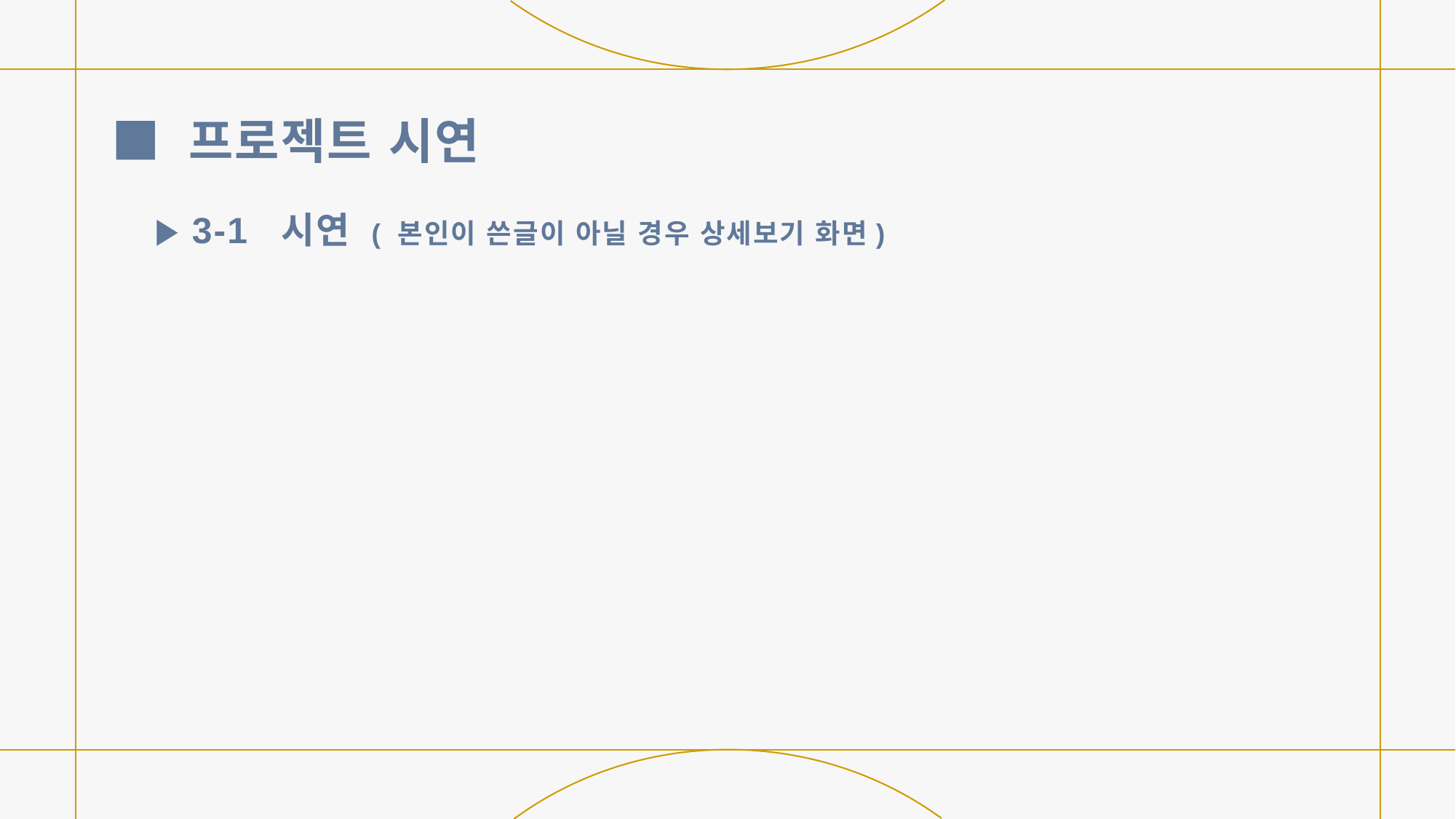

# ■ 프로젝트 시연
▶ 3-1  시연 ( 본인이 쓴글이 아닐 경우 상세보기 화면)